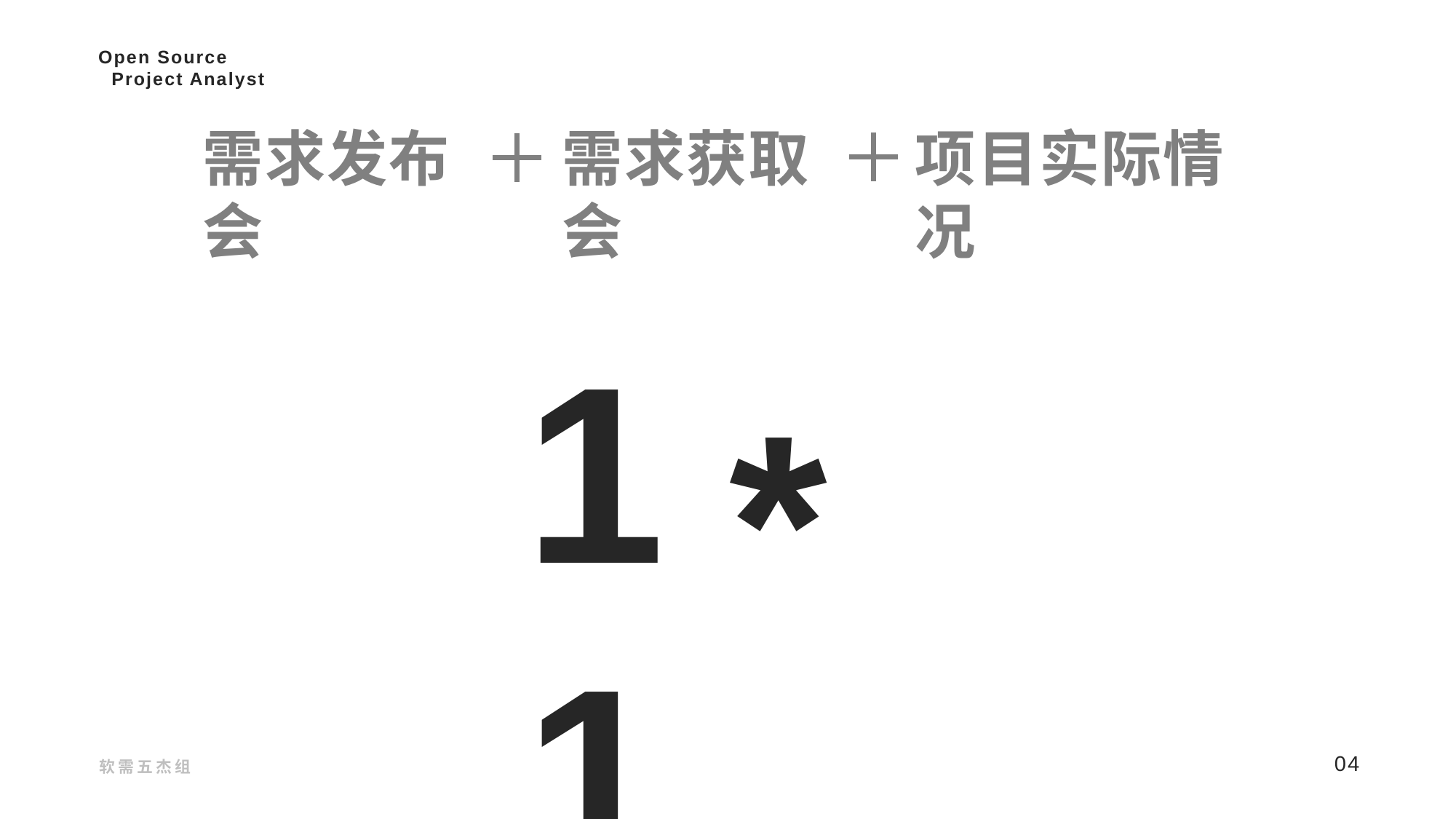

Open Source
  Project Analyst
需求发布会
需求获取会

项目实际情况

11
*
04
软需五杰组